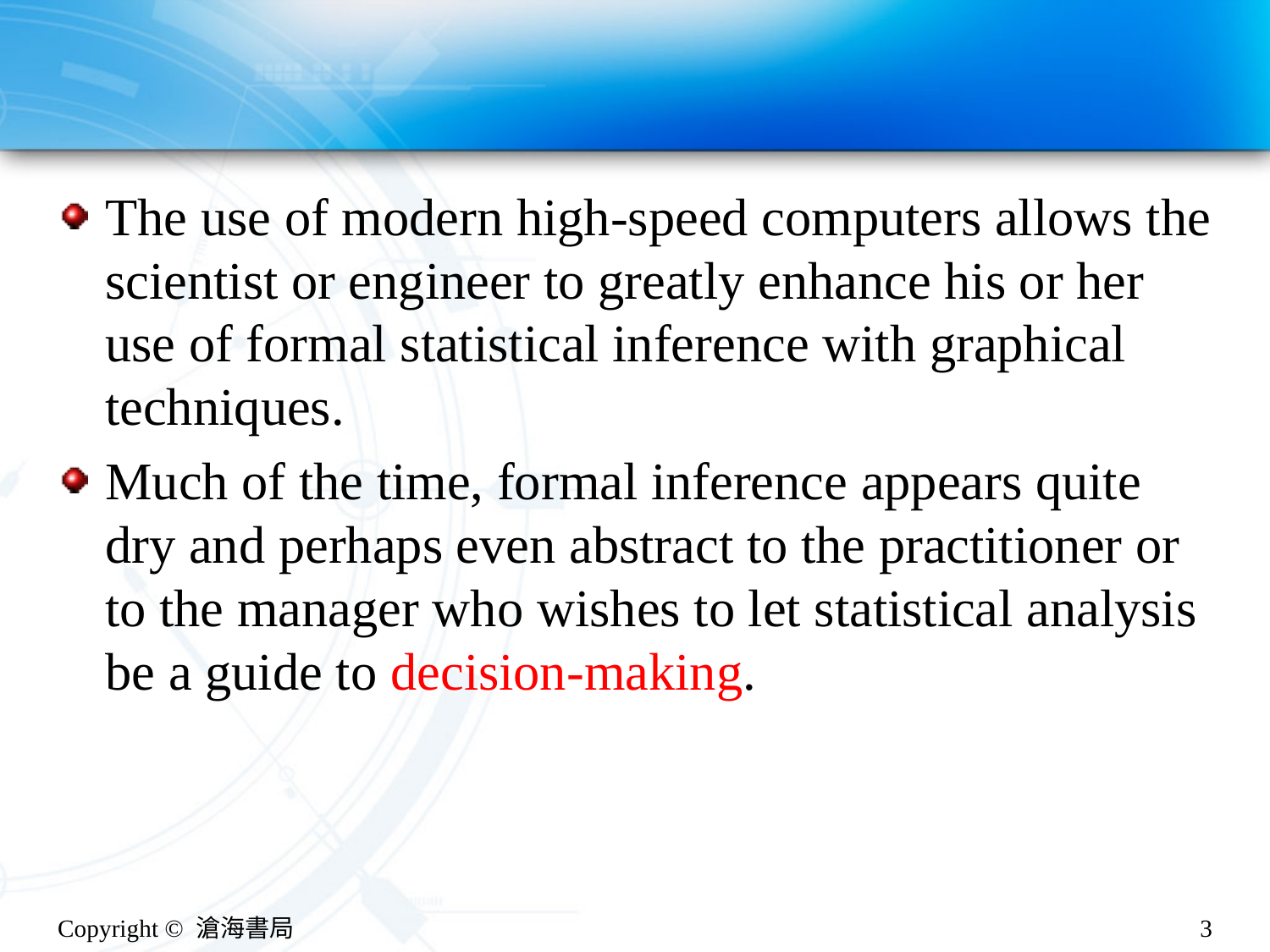

#
The use of modern high-speed computers allows the scientist or engineer to greatly enhance his or her use of formal statistical inference with graphical techniques.
Much of the time, formal inference appears quite dry and perhaps even abstract to the practitioner or to the manager who wishes to let statistical analysis be a guide to decision-making.

Copyright © 滄海書局
3